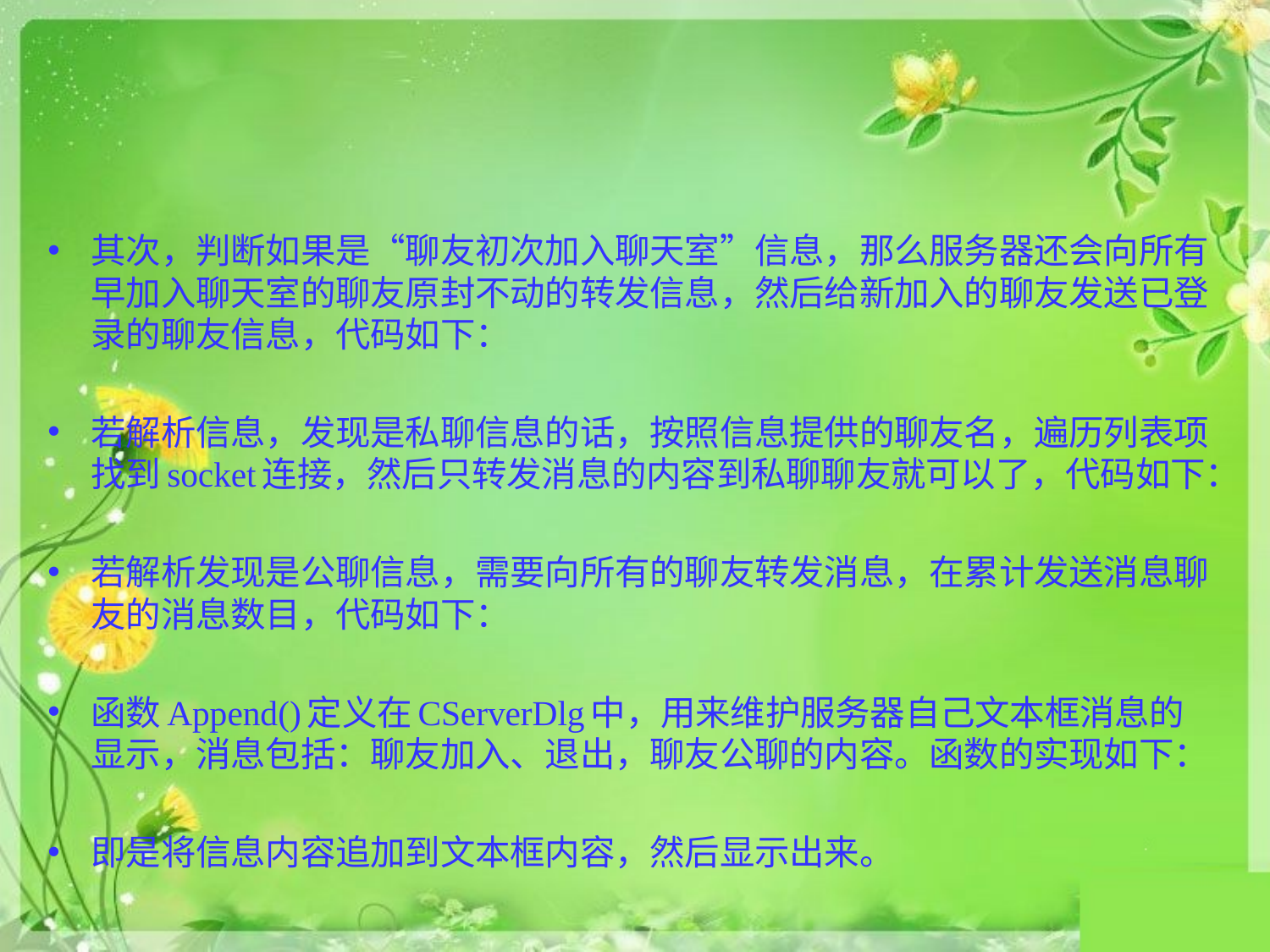

#
其次，判断如果是“聊友初次加入聊天室”信息，那么服务器还会向所有早加入聊天室的聊友原封不动的转发信息，然后给新加入的聊友发送已登录的聊友信息，代码如下：

若解析信息，发现是私聊信息的话，按照信息提供的聊友名，遍历列表项找到socket连接，然后只转发消息的内容到私聊聊友就可以了，代码如下：

若解析发现是公聊信息，需要向所有的聊友转发消息，在累计发送消息聊友的消息数目，代码如下：

函数Append()定义在CServerDlg中，用来维护服务器自己文本框消息的显示，消息包括：聊友加入、退出，聊友公聊的内容。函数的实现如下：

即是将信息内容追加到文本框内容，然后显示出来。